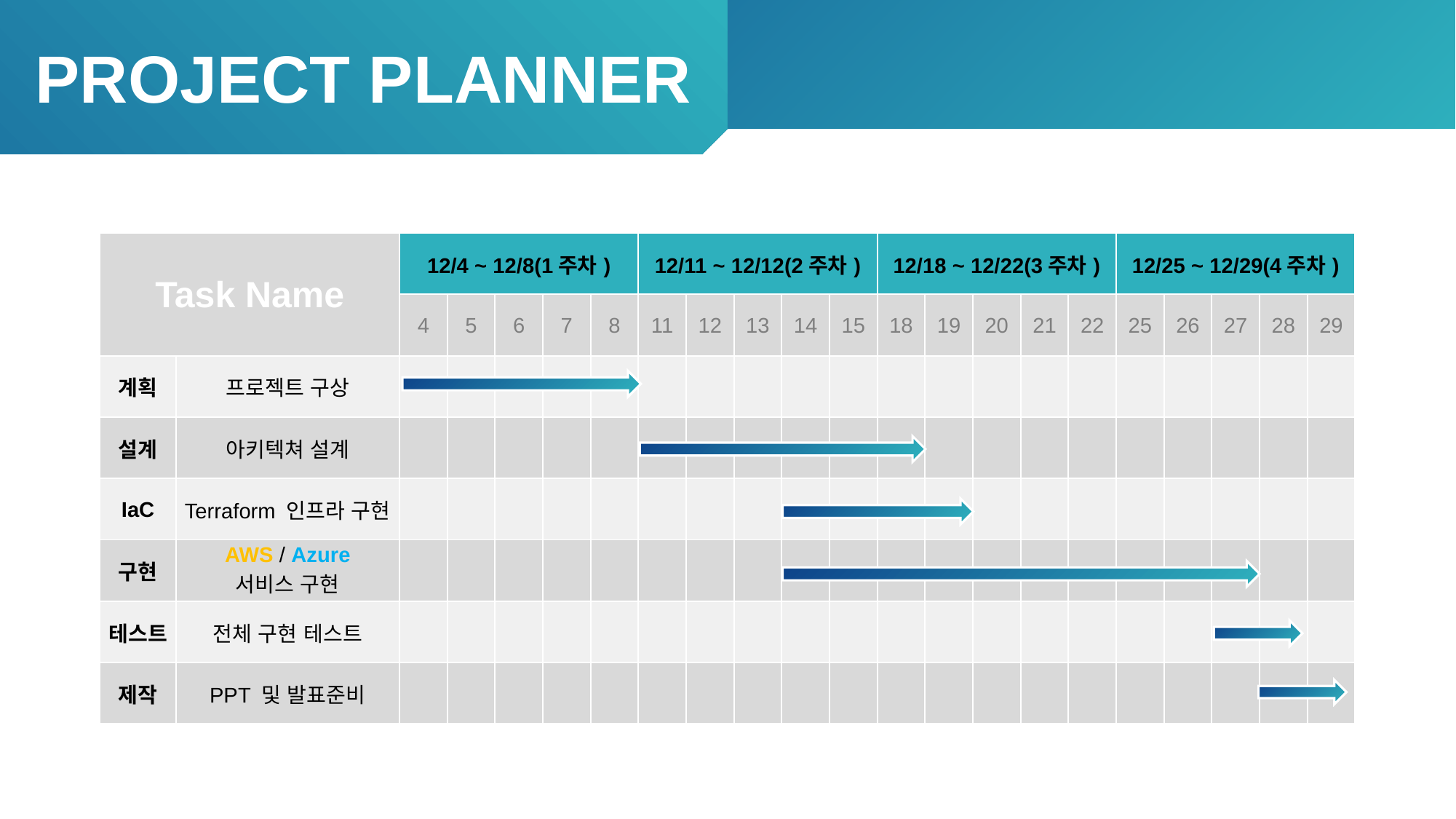

PROJECT PLANNER
| Task Name |  | 12/4 ~ 12/8(1주차) |  |  |  |  | 12/11 ~ 12/12(2주차) |  |  |  |  | 12/18 ~ 12/22(3주차) |  |  |  |  | 12/25 ~ 12/29(4주차) |  |  |  |  |
| --- | --- | --- | --- | --- | --- | --- | --- | --- | --- | --- | --- | --- | --- | --- | --- | --- | --- | --- | --- | --- | --- |
|  |  | 4 | 5 | 6 | 7 | 8 | 11 | 12 | 13 | 14 | 15 | 18 | 19 | 20 | 21 | 22 | 25 | 26 | 27 | 28 | 29 |
| 계획 | 프로젝트 구상 |  |  |  |  |  |  |  |  |  |  |  |  |  |  |  |  |  |  |  |  |
| 설계 | 아키텍쳐 설계 |  |  |  |  |  |  |  |  |  |  |  |  |  |  |  |  |  |  |  |  |
| IaC | Terraform 인프라 구현 |  |  |  |  |  |  |  |  |  |  |  |  |  |  |  |  |  |  |  |  |
| 구현 | AWS / Azure 서비스 구현 |  |  |  |  |  |  |  |  |  |  |  |  |  |  |  |  |  |  |  |  |
| 테스트 | 전체 구현 테스트 |  |  |  |  |  |  |  |  |  |  |  |  |  |  |  |  |  |  |  |  |
| 제작 | PPT 및 발표준비 |  |  |  |  |  |  |  |  |  |  |  |  |  |  |  |  |  |  |  |  |